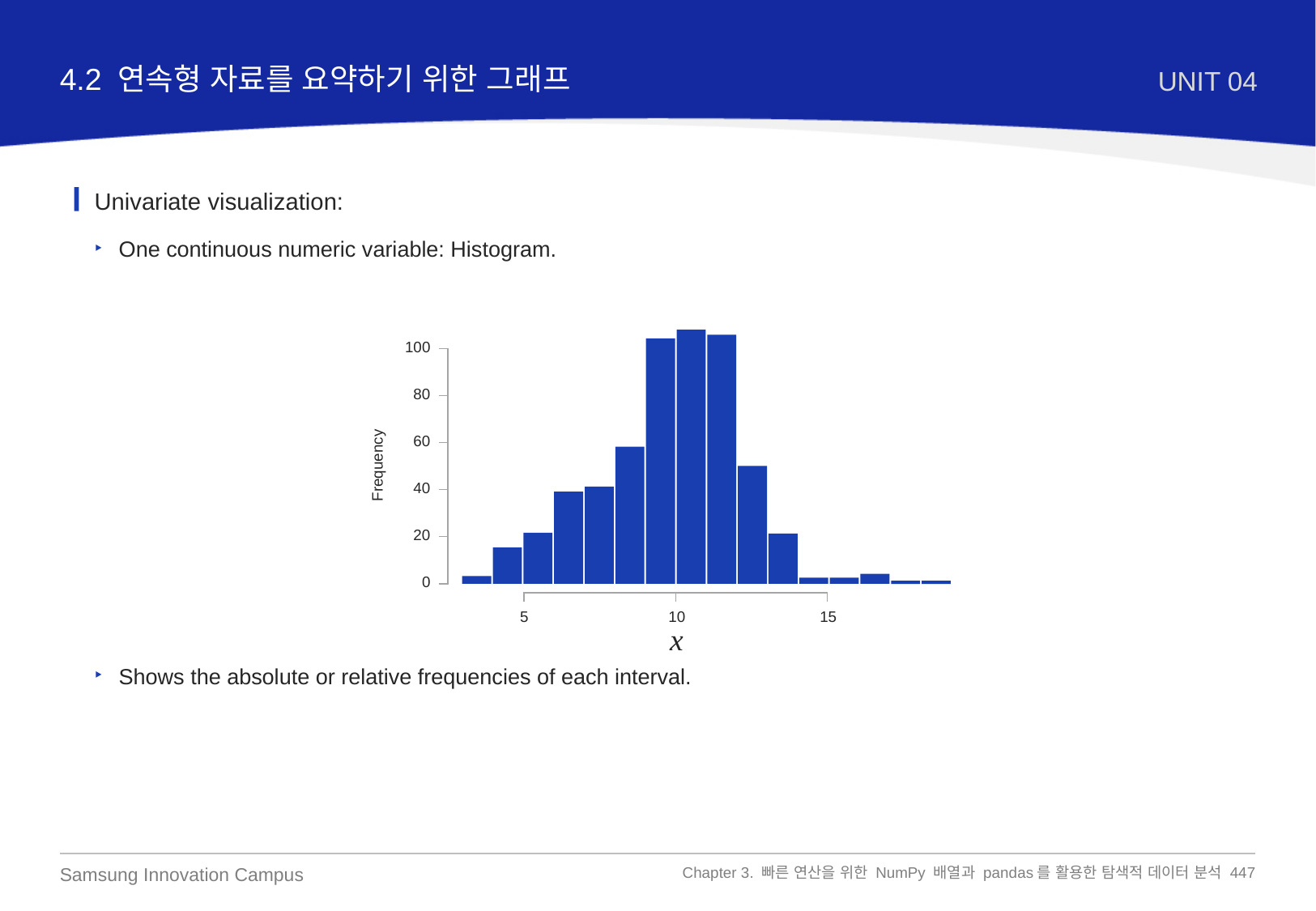

4.2 연속형 자료를 요약하기 위한 그래프
UNIT 04
Univariate visualization:

One continuous numeric variable: Histogram.

100
80
60
Frequency
40
20
0
5
10
15
x
Shows the absolute or relative frequencies of each interval.